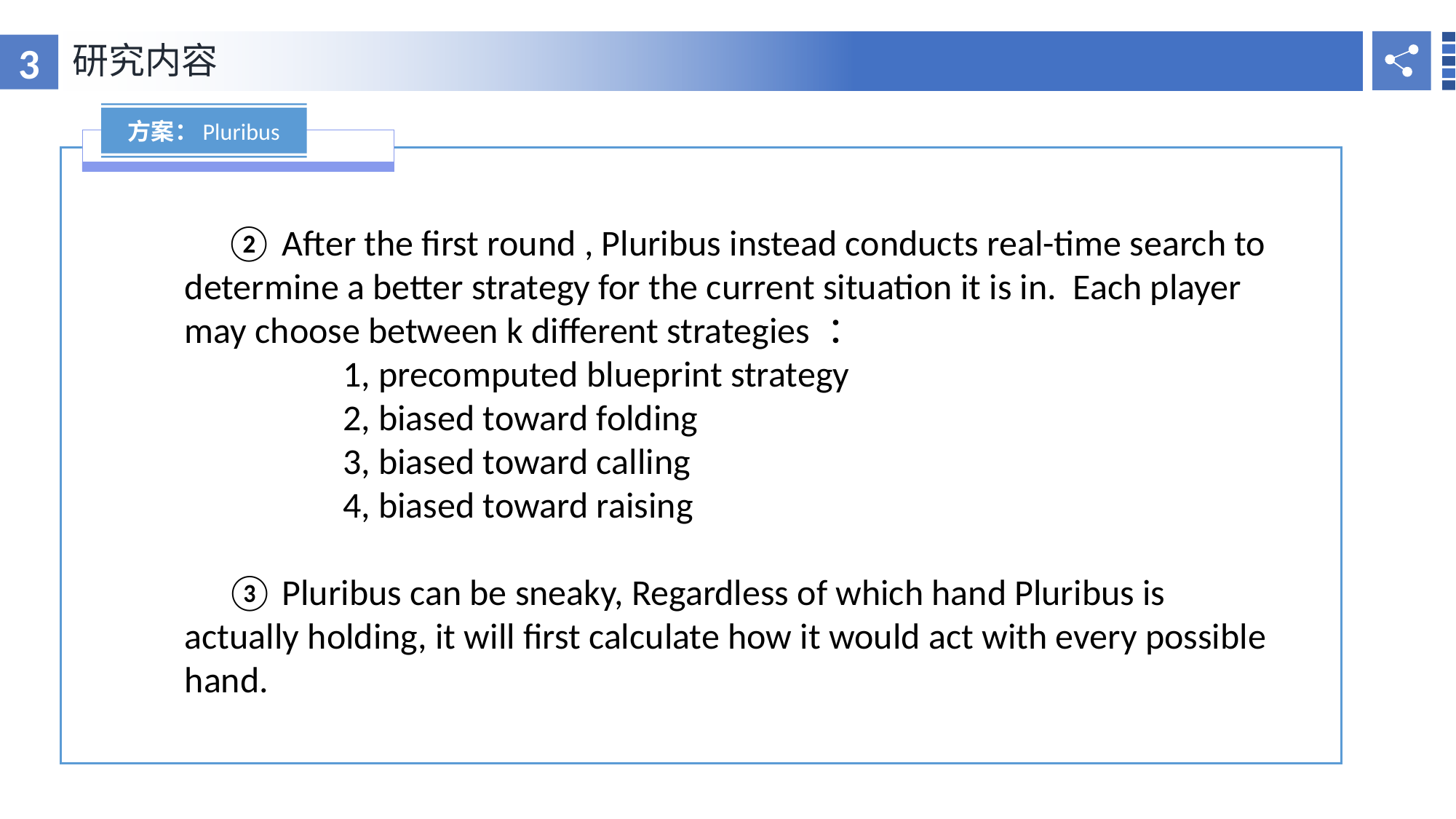

3

研究内容
RESEARCH BACKGROUND
方案：Pluribus

     ② After the first round , Pluribus instead conducts real-time search to determine a better strategy for the current situation it is in.  Each player may choose between k different strategies ：
	      1, precomputed blueprint strategy
	      2, biased toward folding
	      3, biased toward calling
	      4, biased toward raising

     ③ Pluribus can be sneaky, Regardless of which hand Pluribus is actually holding, it will first calculate how it would act with every possible hand.